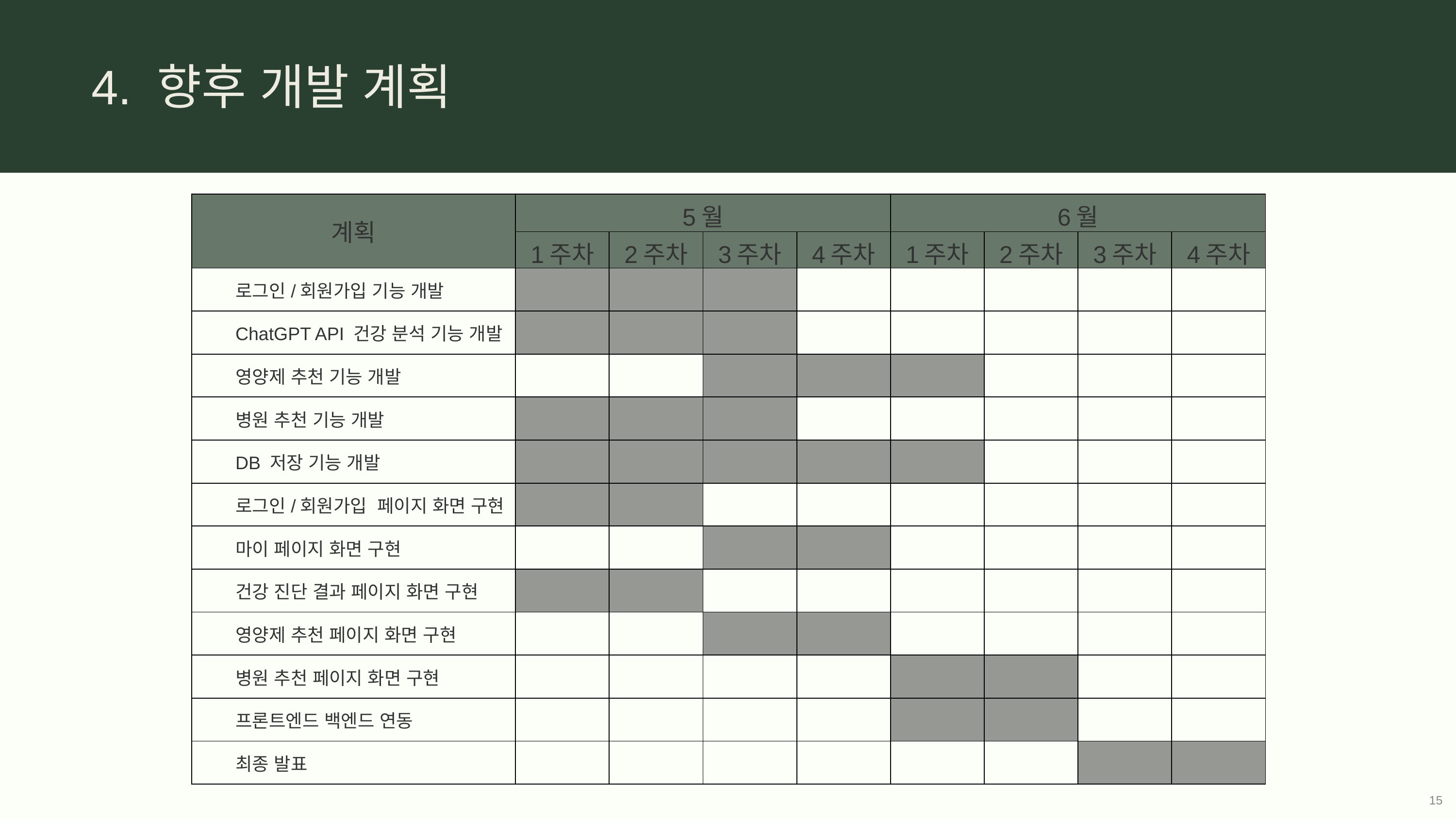

4. 향후 개발 계획
| 계획 | 5월 |  |  |  | 6월 |  |  |  |
| --- | --- | --- | --- | --- | --- | --- | --- | --- |
|  | 1주차 | 2주차 | 3주차 | 4주차 | 1주차 | 2주차 | 3주차 | 4주차 |
| 로그인/회원가입 기능 개발 |  |  |  |  |  |  |  |  |
| ChatGPT API 건강 분석 기능 개발 |  |  |  |  |  |  |  |  |
| 영양제 추천 기능 개발 |  |  |  |  |  |  |  |  |
| 병원 추천 기능 개발 |  |  |  |  |  |  |  |  |
| DB 저장 기능 개발 |  |  |  |  |  |  |  |  |
| 로그인/회원가입 페이지 화면 구현 |  |  |  |  |  |  |  |  |
| 마이 페이지 화면 구현 |  |  |  |  |  |  |  |  |
| 건강 진단 결과 페이지 화면 구현 |  |  |  |  |  |  |  |  |
| 영양제 추천 페이지 화면 구현 |  |  |  |  |  |  |  |  |
| 병원 추천 페이지 화면 구현 |  |  |  |  |  |  |  |  |
| 프론트엔드 백엔드 연동 |  |  |  |  |  |  |  |  |
| 최종 발표 |  |  |  |  |  |  |  |  |
15